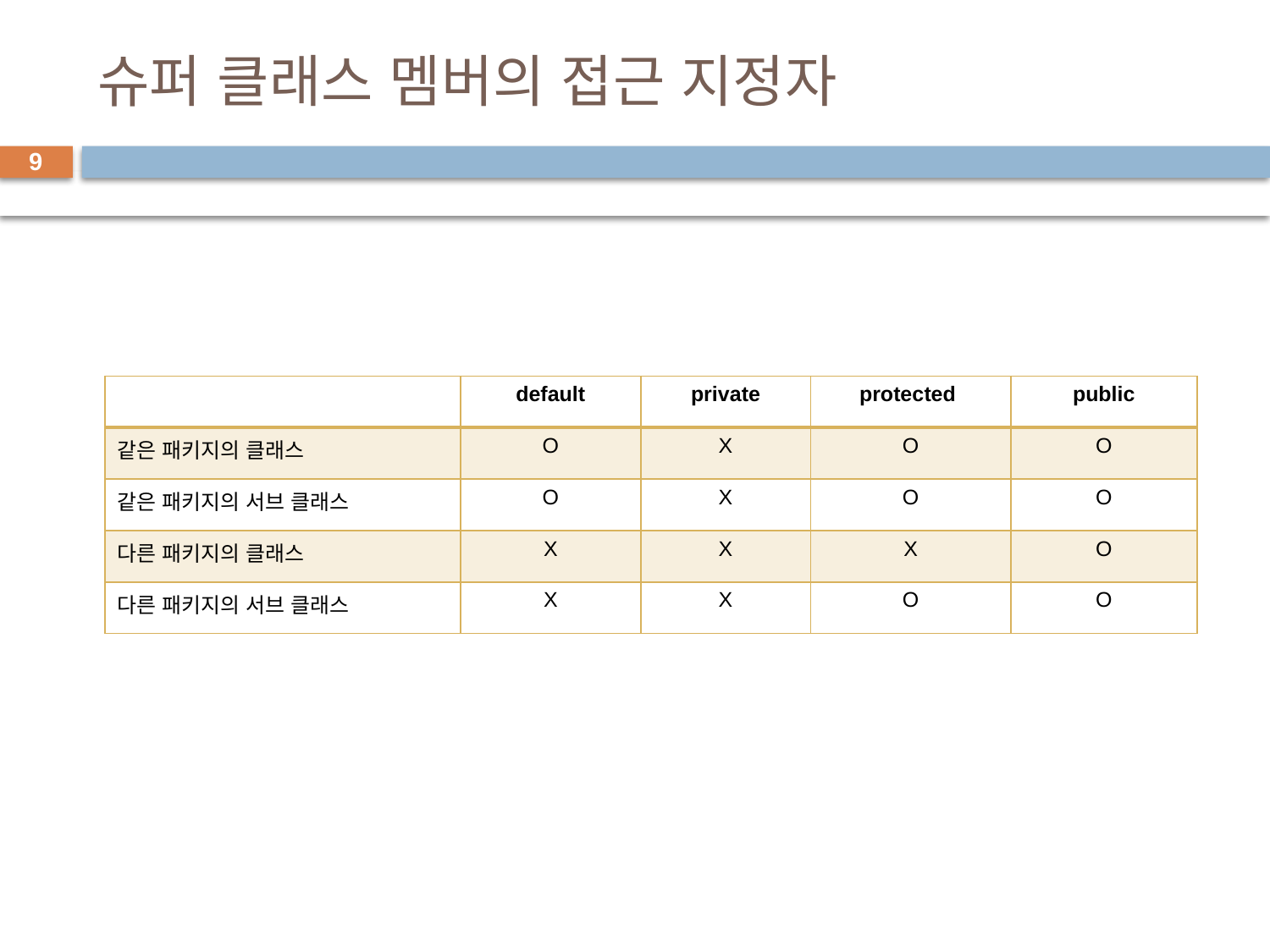

# 슈퍼 클래스 멤버의 접근 지정자
9
|  | default | private | protected | public |
| --- | --- | --- | --- | --- |
| 같은 패키지의 클래스 | O | X | O | O |
| 같은 패키지의 서브 클래스 | O | X | O | O |
| 다른 패키지의 클래스 | X | X | X | O |
| 다른 패키지의 서브 클래스 | X | X | O | O |